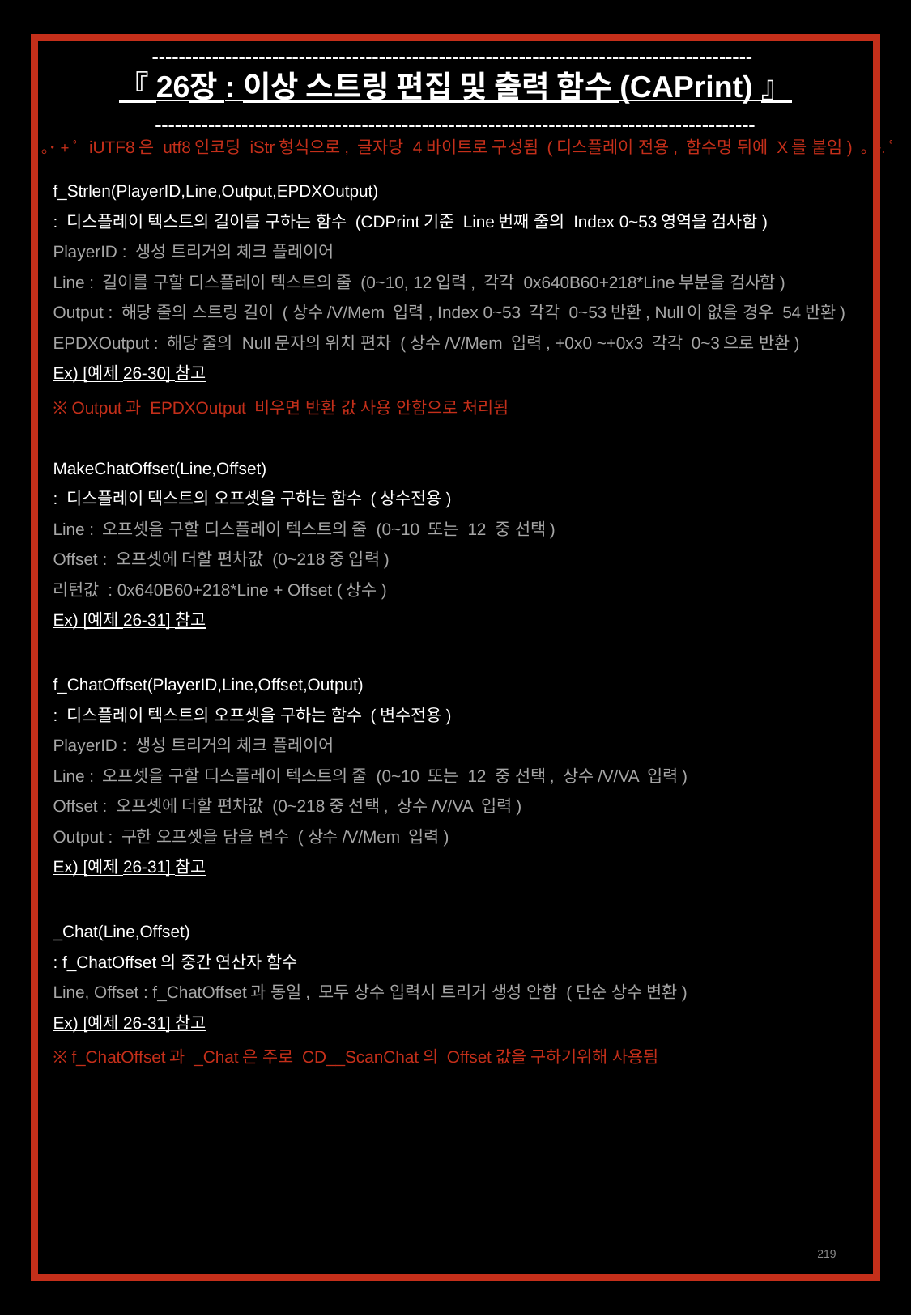

------------------------------------------------------------------------------------------
『 26장 : 이상 스트링 편집 및 출력 함수 (CAPrint) 』
------------------------------------------------------------------------------------------

｡˙+ﾟ iUTF8은 utf8인코딩 iStr형식으로, 글자당 4바이트로 구성됨 (디스플레이 전용, 함수명 뒤에 X를 붙임) ｡+.ﾟ
f_Strlen(PlayerID,Line,Output,EPDXOutput)
: 디스플레이 텍스트의 길이를 구하는 함수 (CDPrint기준 Line번째 줄의 Index 0~53영역을 검사함)
PlayerID : 생성 트리거의 체크 플레이어
Line : 길이를 구할 디스플레이 텍스트의 줄 (0~10, 12입력, 각각 0x640B60+218*Line부분을 검사함)
Output : 해당 줄의 스트링 길이 (상수/V/Mem 입력, Index 0~53 각각 0~53반환, Null이 없을 경우 54반환)
EPDXOutput : 해당 줄의 Null문자의 위치 편차 (상수/V/Mem 입력, +0x0 ~+0x3 각각 0~3으로 반환)
Ex) [예제 26-30] 참고
※ Output과 EPDXOutput 비우면 반환 값 사용 안함으로 처리됨

MakeChatOffset(Line,Offset)
: 디스플레이 텍스트의 오프셋을 구하는 함수 (상수전용)
Line : 오프셋을 구할 디스플레이 텍스트의 줄 (0~10 또는 12 중 선택)
Offset : 오프셋에 더할 편차값 (0~218중 입력)
리턴값 : 0x640B60+218*Line + Offset (상수)
Ex) [예제 26-31] 참고

f_ChatOffset(PlayerID,Line,Offset,Output)
: 디스플레이 텍스트의 오프셋을 구하는 함수 (변수전용)
PlayerID : 생성 트리거의 체크 플레이어
Line : 오프셋을 구할 디스플레이 텍스트의 줄 (0~10 또는 12 중 선택, 상수/V/VA 입력)
Offset : 오프셋에 더할 편차값 (0~218중 선택, 상수/V/VA 입력)
Output : 구한 오프셋을 담을 변수 (상수/V/Mem 입력)
Ex) [예제 26-31] 참고

_Chat(Line,Offset)
: f_ChatOffset의 중간 연산자 함수
Line, Offset : f_ChatOffset과 동일, 모두 상수 입력시 트리거 생성 안함 (단순 상수 변환)
Ex) [예제 26-31] 참고
※ f_ChatOffset과 _Chat은 주로 CD__ScanChat의 Offset값을 구하기위해 사용됨
219